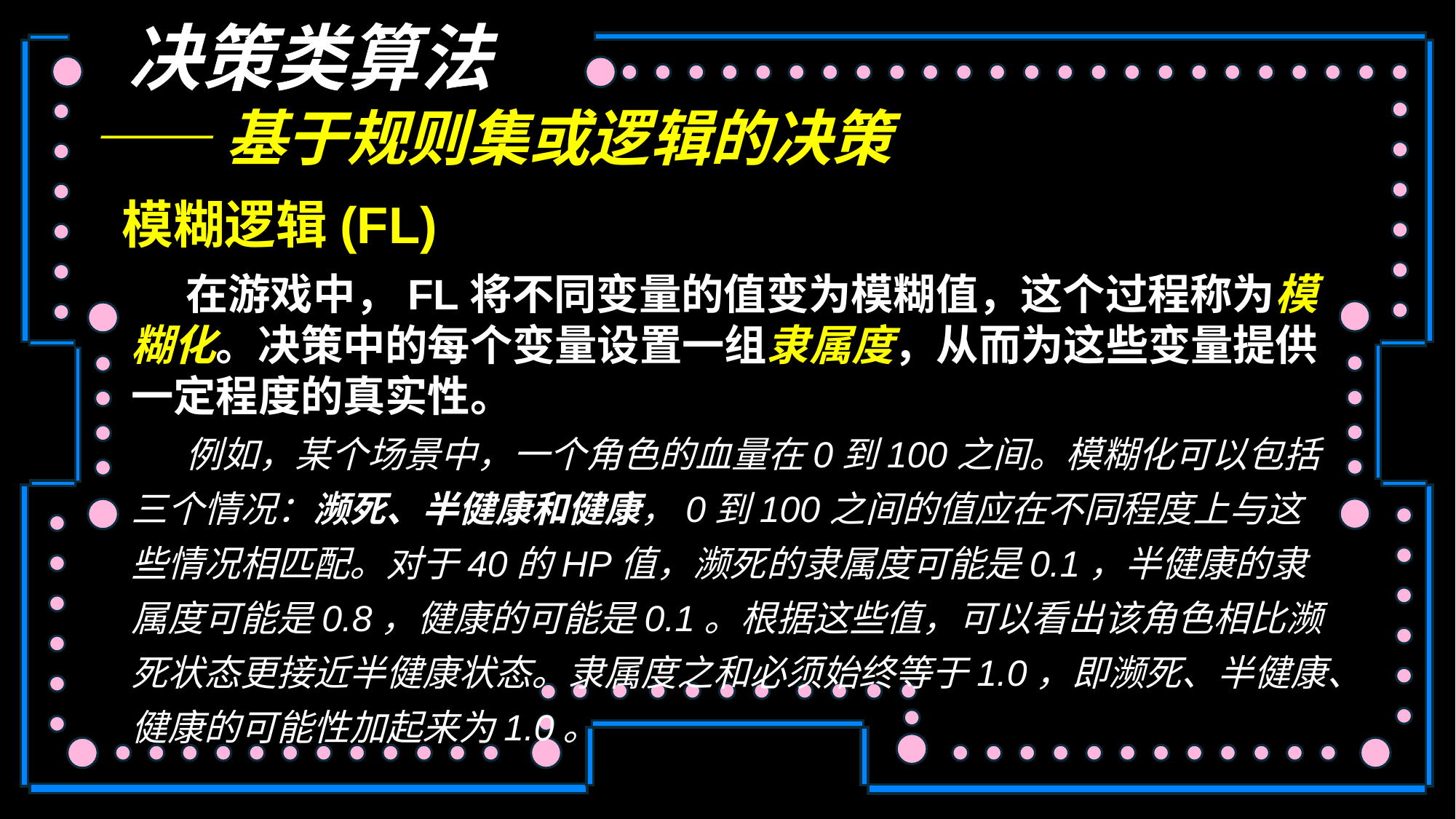

决策类算法

——基于规则集或逻辑的决策

模糊逻辑(FL)

在游戏中，FL将不同变量的值变为模糊值，这个过程称为模糊化。决策中的每个变量设置一组隶属度，从而为这些变量提供一定程度的真实性。
例如，某个场景中，一个角色的血量在0到100之间。模糊化可以包括三个情况：濒死、半健康和健康，0到100之间的值应在不同程度上与这些情况相匹配。对于40的HP值，濒死的隶属度可能是0.1，半健康的隶属度可能是0.8，健康的可能是0.1。根据这些值，可以看出该角色相比濒死状态更接近半健康状态。隶属度之和必须始终等于1.0，即濒死、半健康、健康的可能性加起来为1.0。